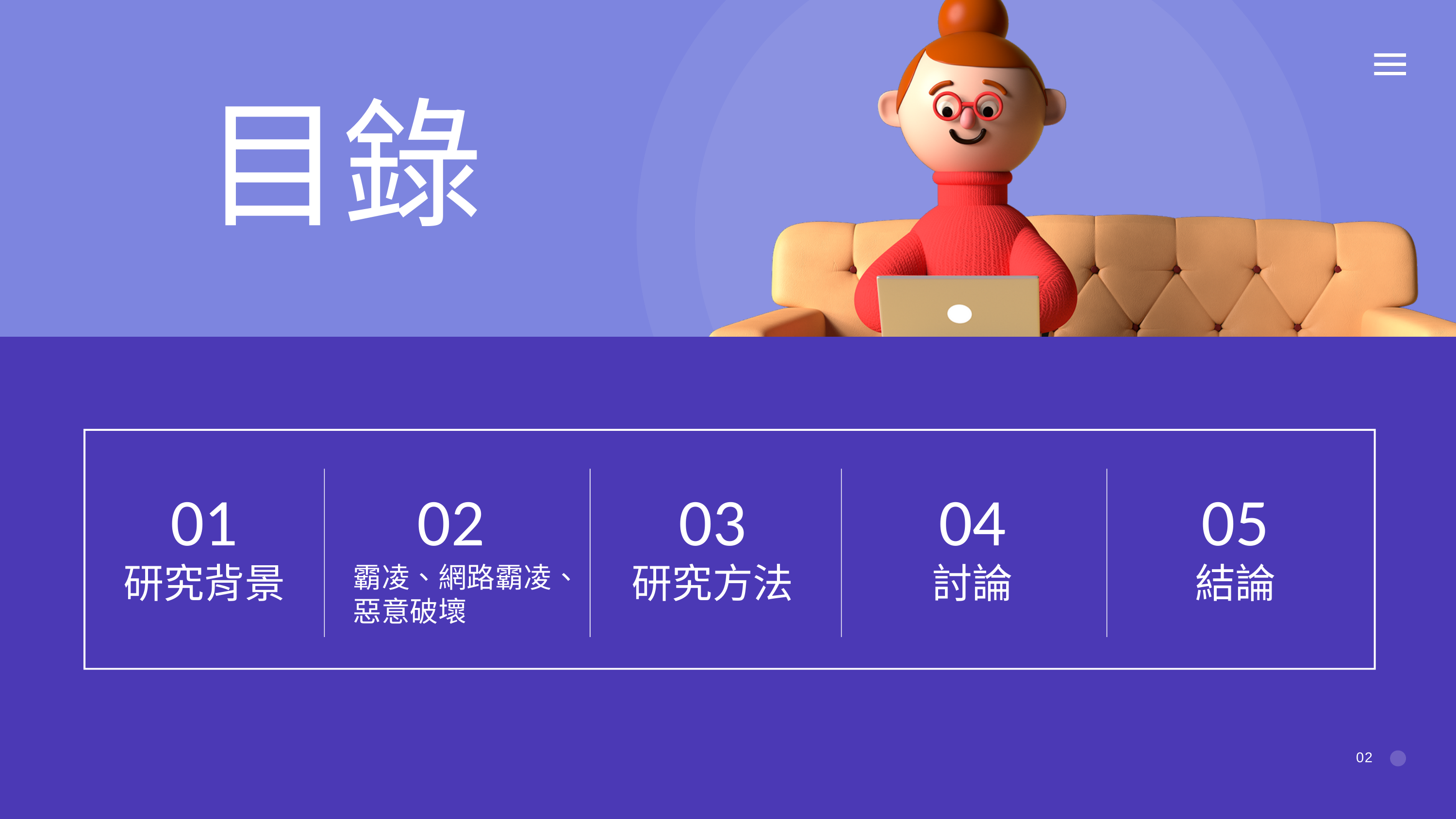

目錄

01
02
04
05
03
研究背景
討論
結論
研究方法
霸凌、網路霸凌、惡意破壞

02